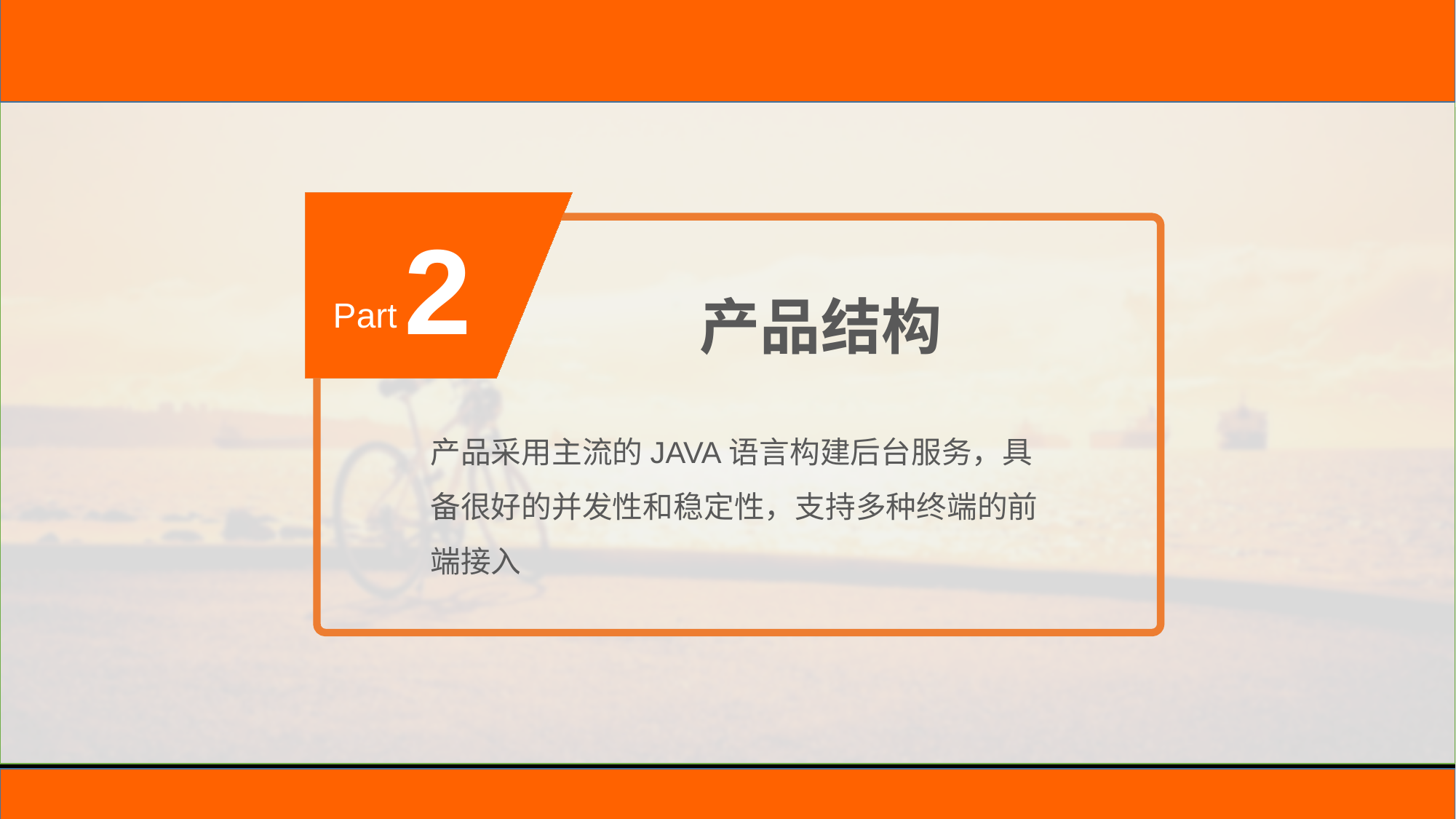

2

产品结构
Part
产品采用主流的JAVA语言构建后台服务，具备很好的并发性和稳定性，支持多种终端的前端接入